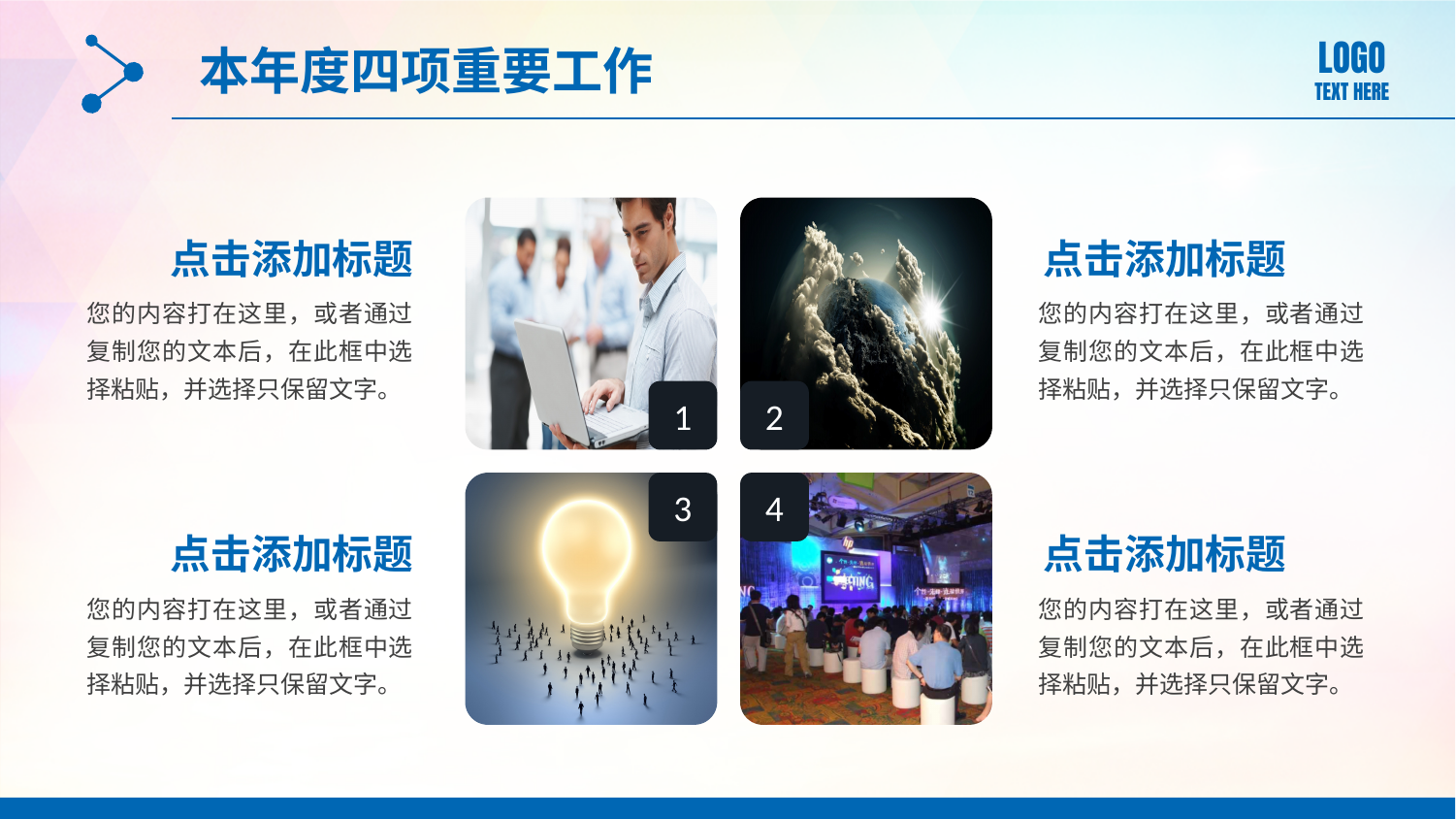

LOGO
TEXT HERE
本年度四项重要工作

点击添加标题
点击添加标题
您的内容打在这里，或者通过复制您的文本后，在此框中选择粘贴，并选择只保留文字。
您的内容打在这里，或者通过复制您的文本后，在此框中选择粘贴，并选择只保留文字。
1
2

3

4
点击添加标题
点击添加标题
您的内容打在这里，或者通过复制您的文本后，在此框中选择粘贴，并选择只保留文字。
您的内容打在这里，或者通过复制您的文本后，在此框中选择粘贴，并选择只保留文字。